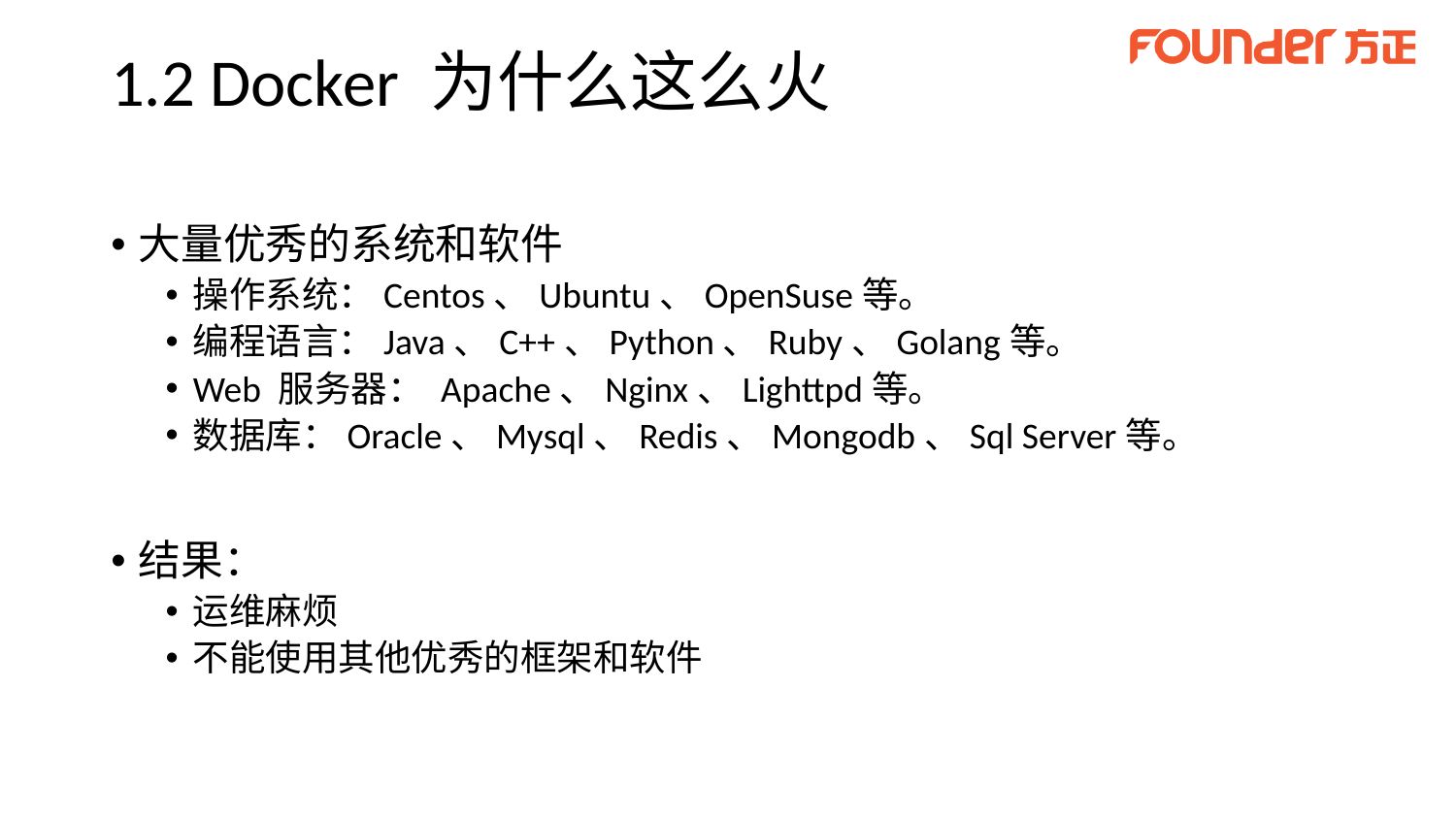

# 1.2 Docker 为什么这么火
大量优秀的系统和软件
操作系统：Centos、Ubuntu、OpenSuse等。
编程语言：Java、C++、Python、Ruby、Golang等。
Web 服务器： Apache、Nginx、Lighttpd等。
数据库：Oracle、Mysql、Redis、Mongodb、Sql Server等。

结果：
运维麻烦
不能使用其他优秀的框架和软件